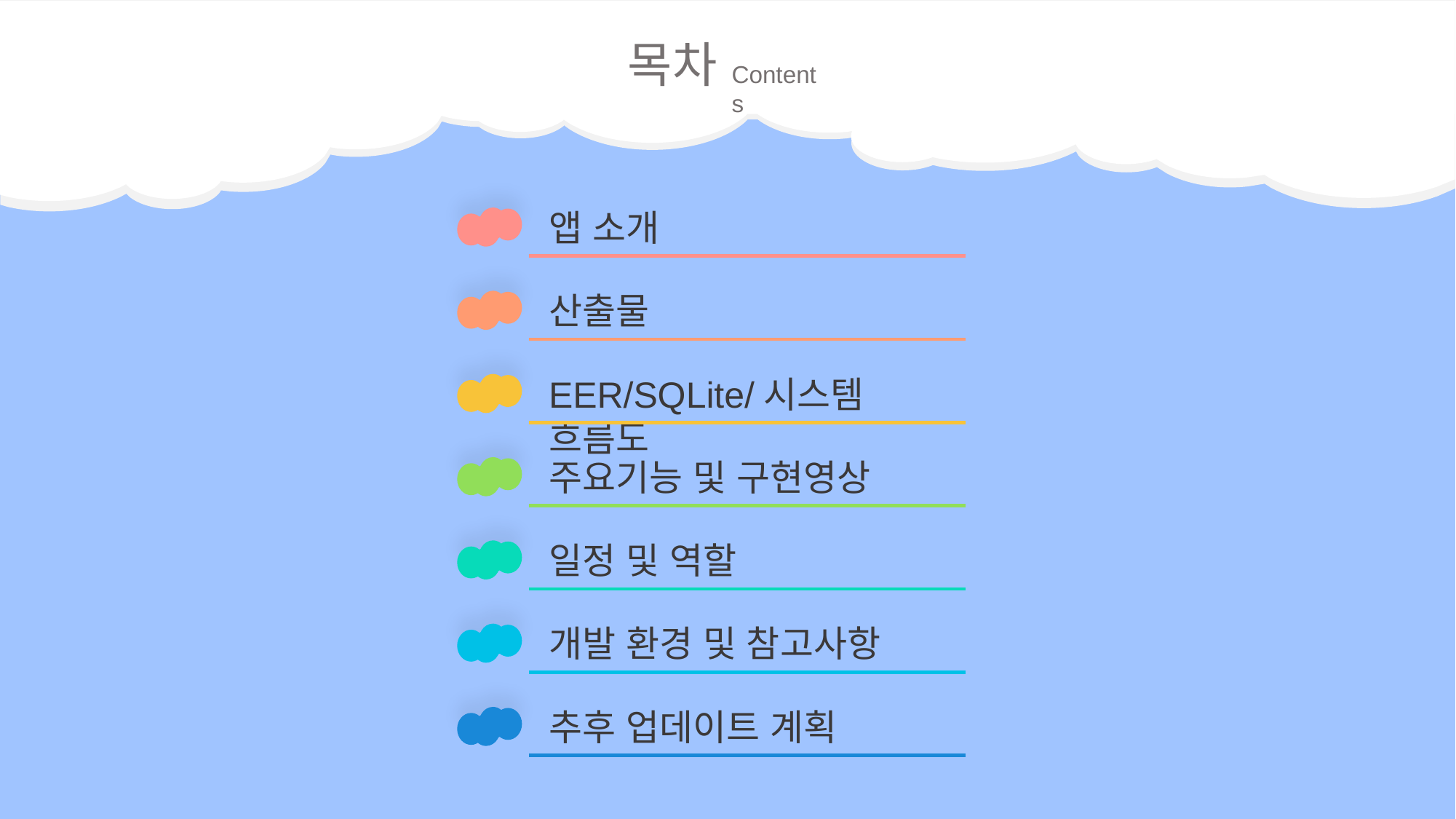

목차
Contents
앱 소개

산출물

EER/SQLite/시스템 흐름도

주요기능 및 구현영상

일정 및 역할

개발 환경 및 참고사항

추후 업데이트 계획